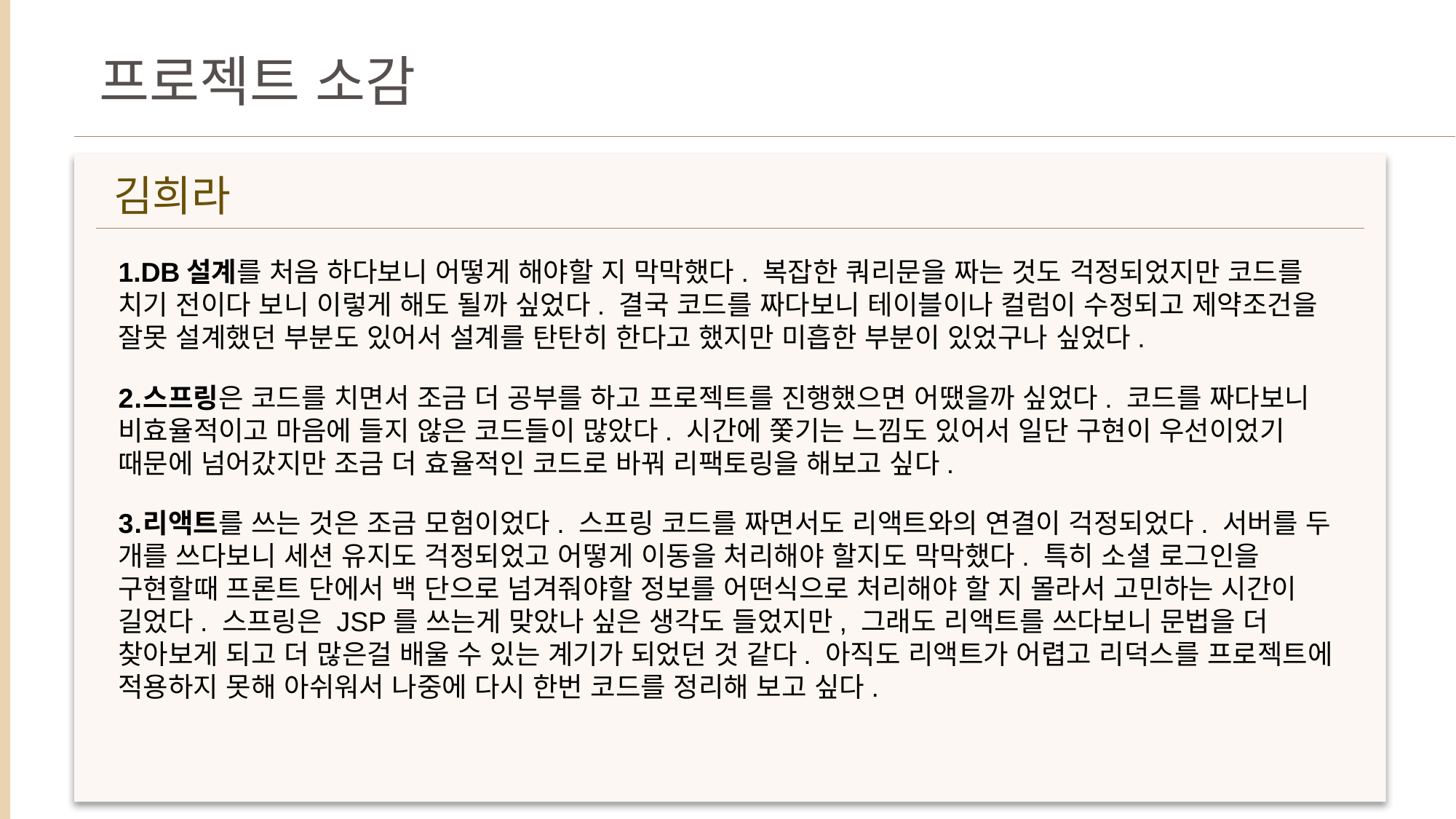

프로젝트 소감

김희라
DB설계를 처음 하다보니 어떻게 해야할 지 막막했다. 복잡한 쿼리문을 짜는 것도 걱정되었지만 코드를 치기 전이다 보니 이렇게 해도 될까 싶었다. 결국 코드를 짜다보니 테이블이나 컬럼이 수정되고 제약조건을 잘못 설계했던 부분도 있어서 설계를 탄탄히 한다고 했지만 미흡한 부분이 있었구나 싶었다.
스프링은 코드를 치면서 조금 더 공부를 하고 프로젝트를 진행했으면 어땠을까 싶었다. 코드를 짜다보니 비효율적이고 마음에 들지 않은 코드들이 많았다. 시간에 쫓기는 느낌도 있어서 일단 구현이 우선이었기 때문에 넘어갔지만 조금 더 효율적인 코드로 바꿔 리팩토링을 해보고 싶다.
리액트를 쓰는 것은 조금 모험이었다. 스프링 코드를 짜면서도 리액트와의 연결이 걱정되었다. 서버를 두 개를 쓰다보니 세션 유지도 걱정되었고 어떻게 이동을 처리해야 할지도 막막했다. 특히 소셜 로그인을 구현할때 프론트 단에서 백 단으로 넘겨줘야할 정보를 어떤식으로 처리해야 할 지 몰라서 고민하는 시간이 길었다. 스프링은 JSP를 쓰는게 맞았나 싶은 생각도 들었지만, 그래도 리액트를 쓰다보니 문법을 더 찾아보게 되고 더 많은걸 배울 수 있는 계기가 되었던 것 같다. 아직도 리액트가 어렵고 리덕스를 프로젝트에 적용하지 못해 아쉬워서 나중에 다시 한번 코드를 정리해 보고 싶다.